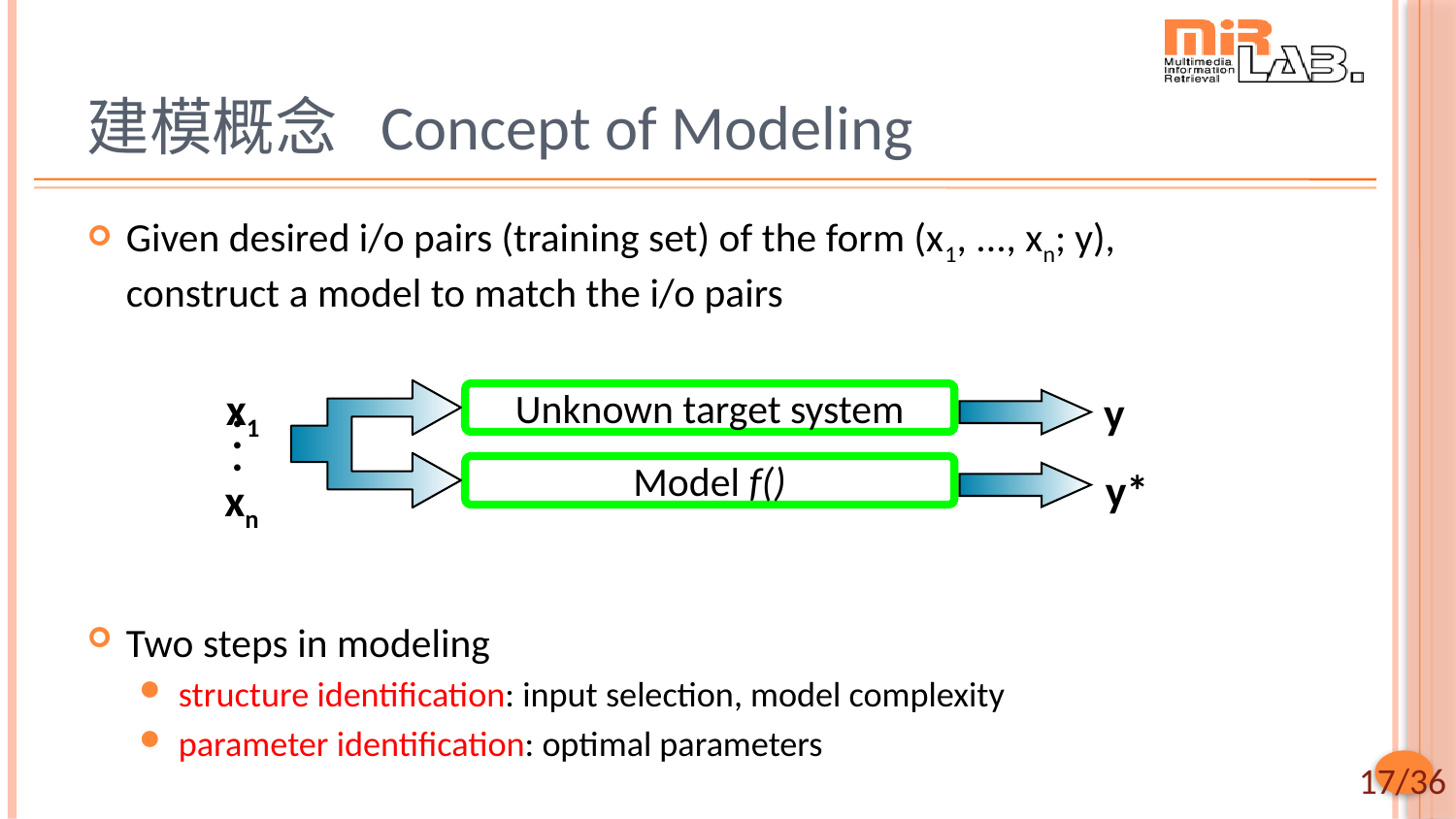

# 建模概念  Concept of Modeling
Given desired i/o pairs (training set) of the form (x1, ..., xn; y), construct a model to match the i/o pairs

Two steps in modeling
structure identification: input selection, model complexity
parameter identification: optimal parameters

x1
. . .
xn

Unknown target system
y

Model f()
y*